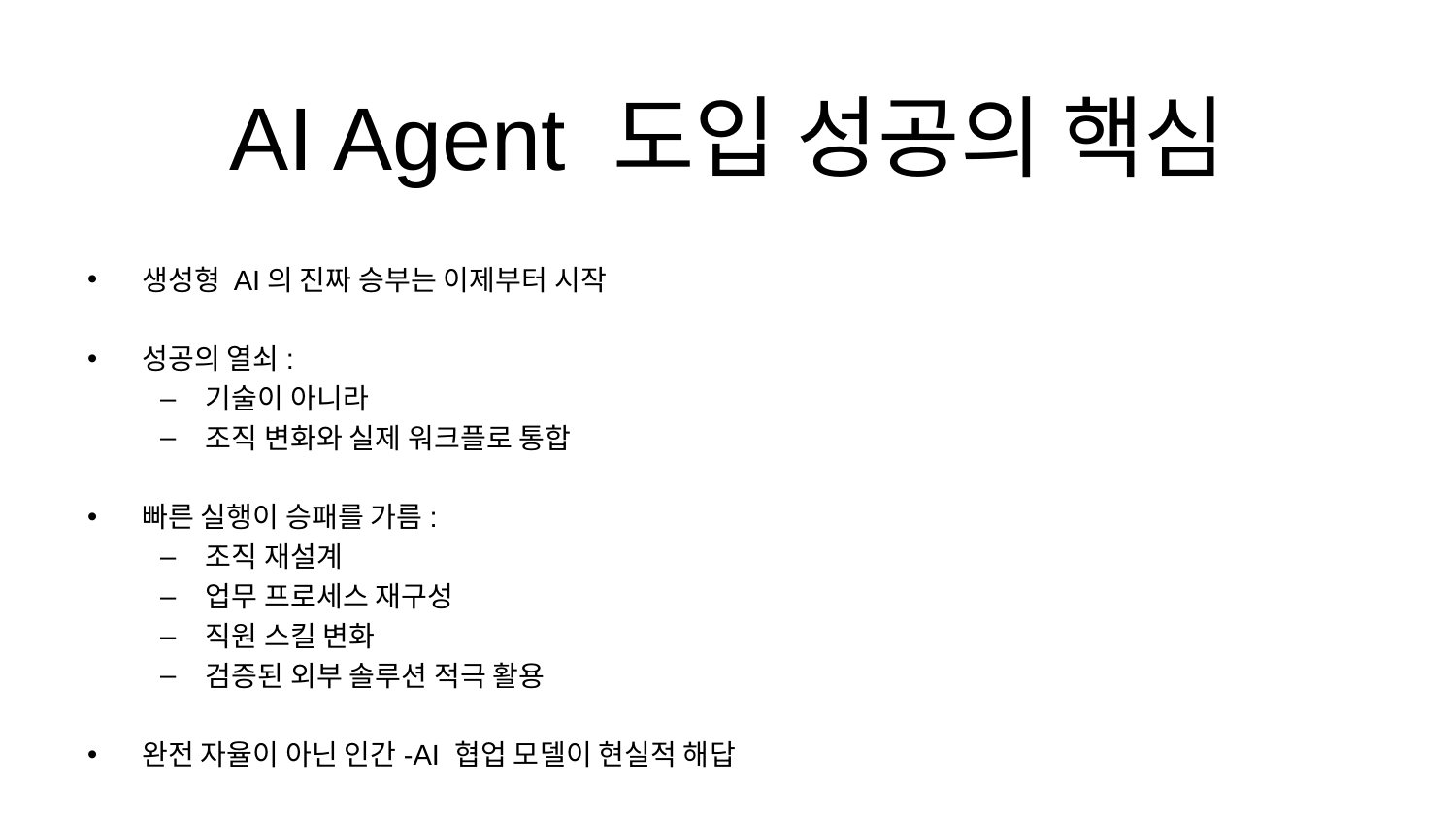

# AI Agent 도입 성공의 핵심
생성형 AI의 진짜 승부는 이제부터 시작

성공의 열쇠:
기술이 아니라
조직 변화와 실제 워크플로 통합

빠른 실행이 승패를 가름:
조직 재설계
업무 프로세스 재구성
직원 스킬 변화
검증된 외부 솔루션 적극 활용

완전 자율이 아닌 인간-AI 협업 모델이 현실적 해답